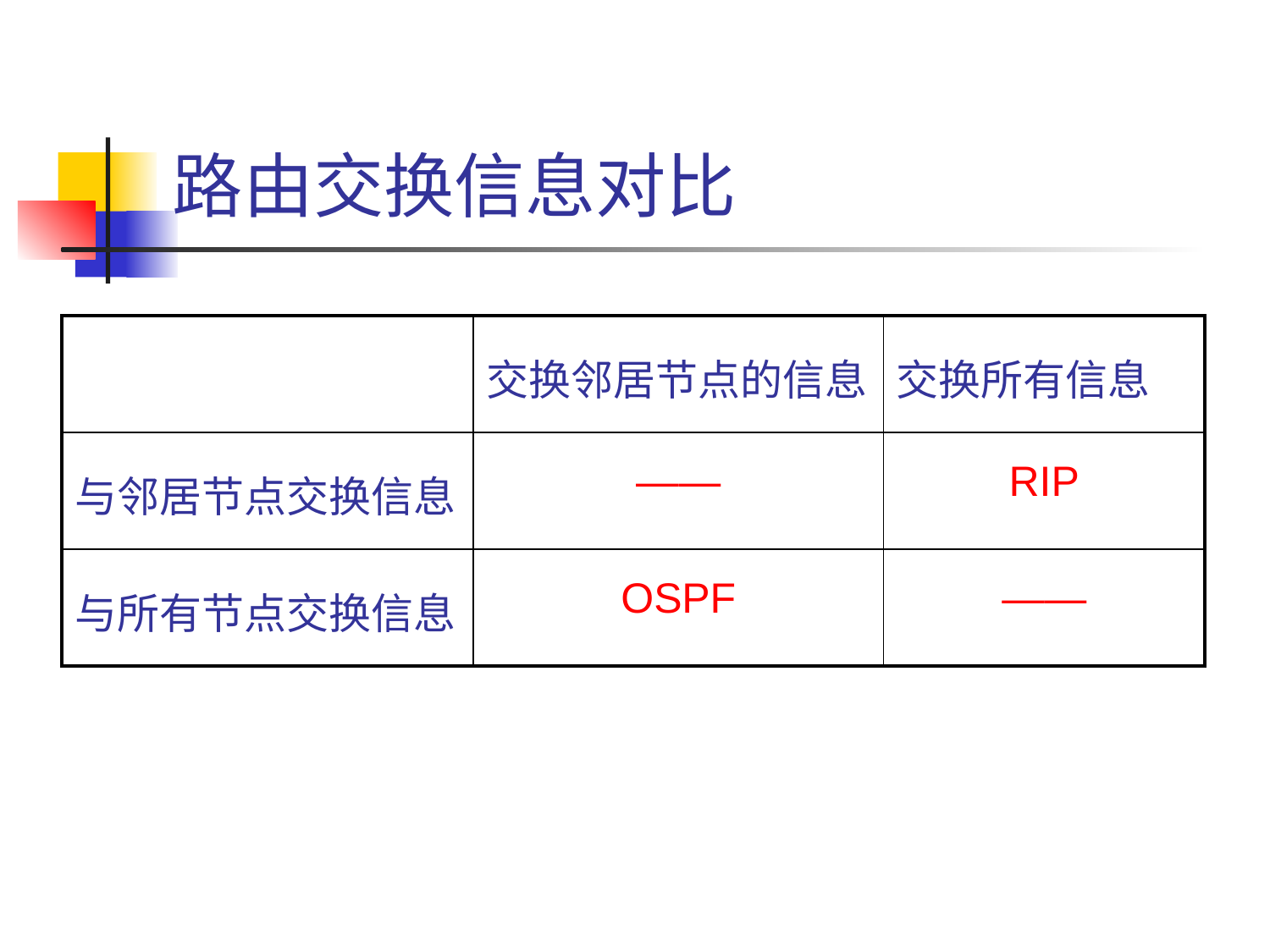

# 路由交换信息对比
|  | 交换邻居节点的信息 | 交换所有信息 |
| --- | --- | --- |
| 与邻居节点交换信息 | —— | RIP |
| 与所有节点交换信息 | OSPF | —— |